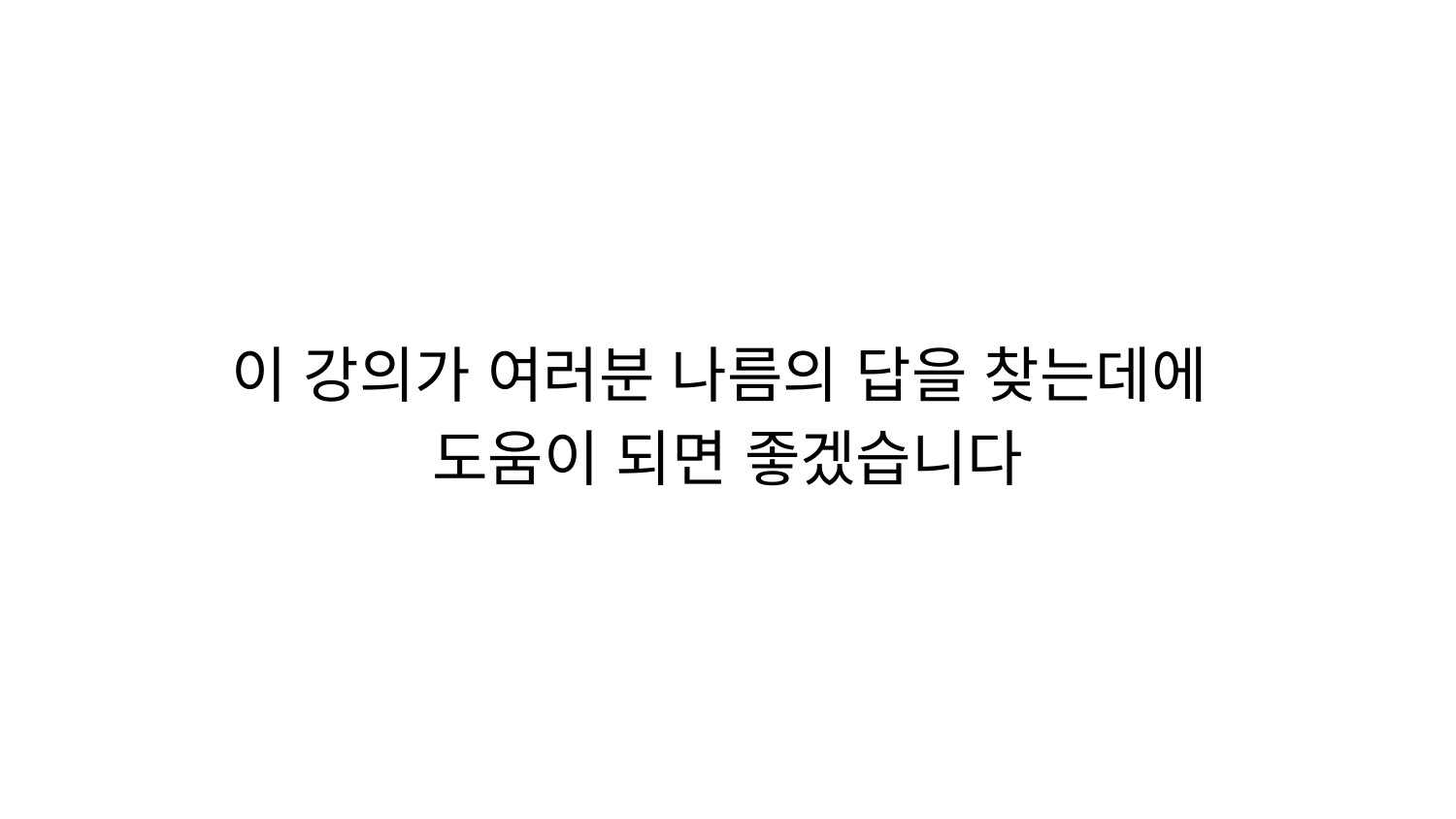

# 이 강의가 여러분 나름의 답을 찾는데에
도움이 되면 좋겠습니다